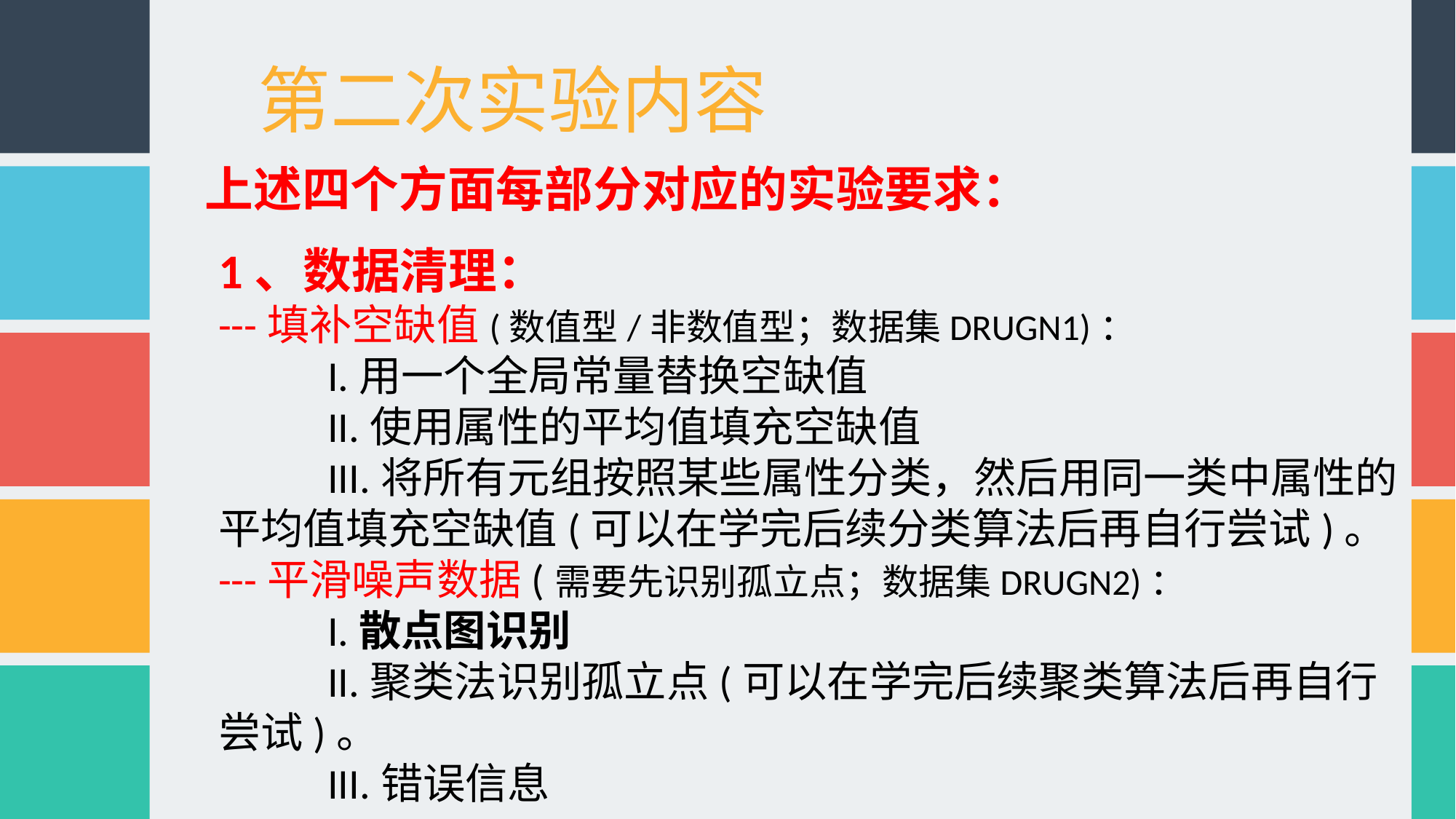

第二次实验内容
上述四个方面每部分对应的实验要求：

1、数据清理：
---填补空缺值(数值型/非数值型；数据集DRUGN1)：
	I.用一个全局常量替换空缺值
	II.使用属性的平均值填充空缺值
	III.将所有元组按照某些属性分类，然后用同一类中属性的平均值填充空缺值(可以在学完后续分类算法后再自行尝试)。
---平滑噪声数据(需要先识别孤立点；数据集DRUGN2)：
	I.散点图识别
	II.聚类法识别孤立点(可以在学完后续聚类算法后再自行尝试)。
	III.错误信息